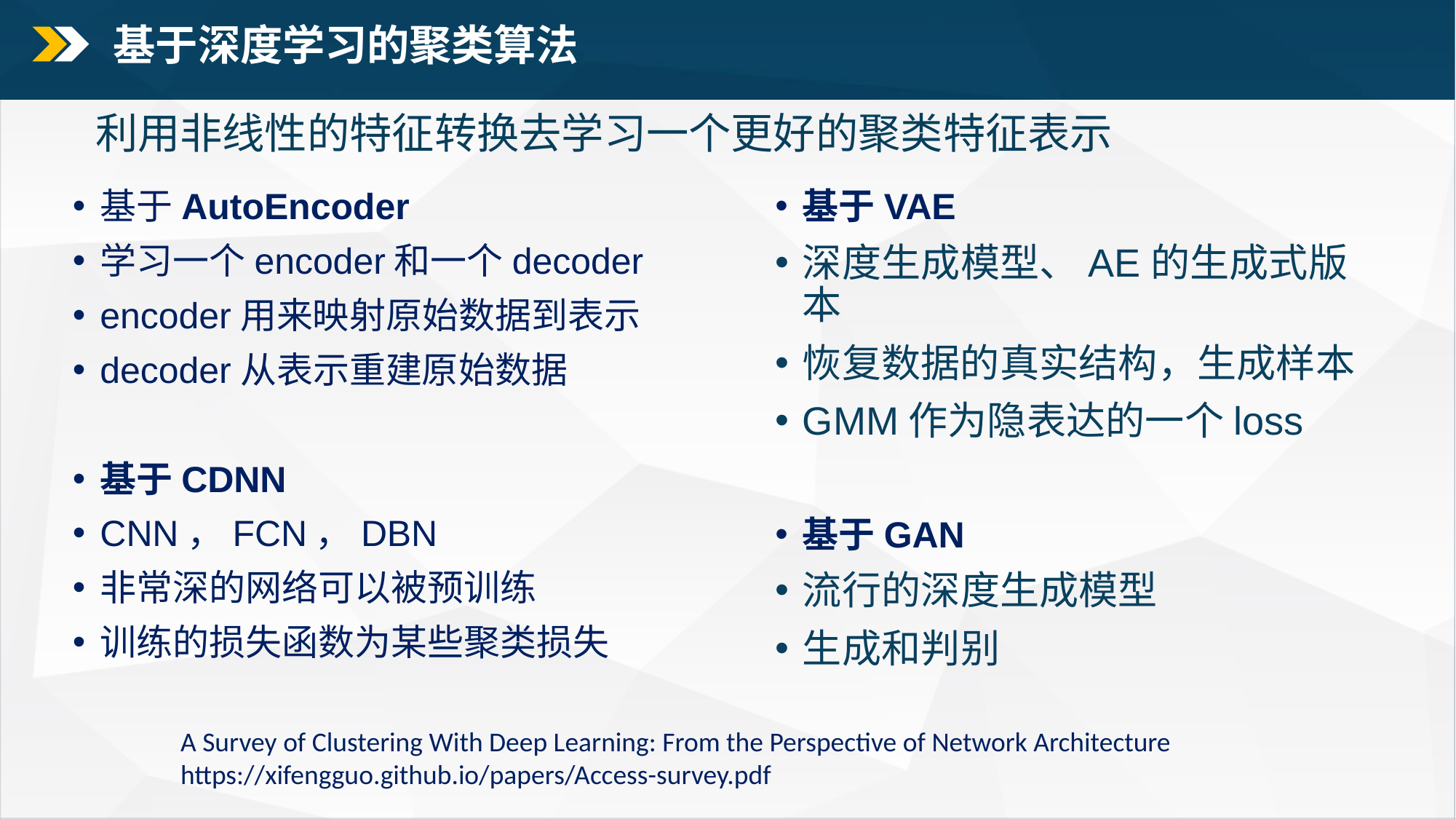

基于深度学习的聚类算法
利用非线性的特征转换去学习一个更好的聚类特征表示
基于AutoEncoder
学习一个encoder和一个decoder
encoder用来映射原始数据到表示
decoder从表示重建原始数据

基于CDNN
CNN，FCN，DBN
非常深的网络可以被预训练
训练的损失函数为某些聚类损失

基于VAE
深度生成模型、AE的生成式版本
恢复数据的真实结构，生成样本
GMM作为隐表达的一个loss

基于GAN
流行的深度生成模型
生成和判别

A Survey of Clustering With Deep Learning: From the Perspective of Network Architecture
https://xifengguo.github.io/papers/Access-survey.pdf